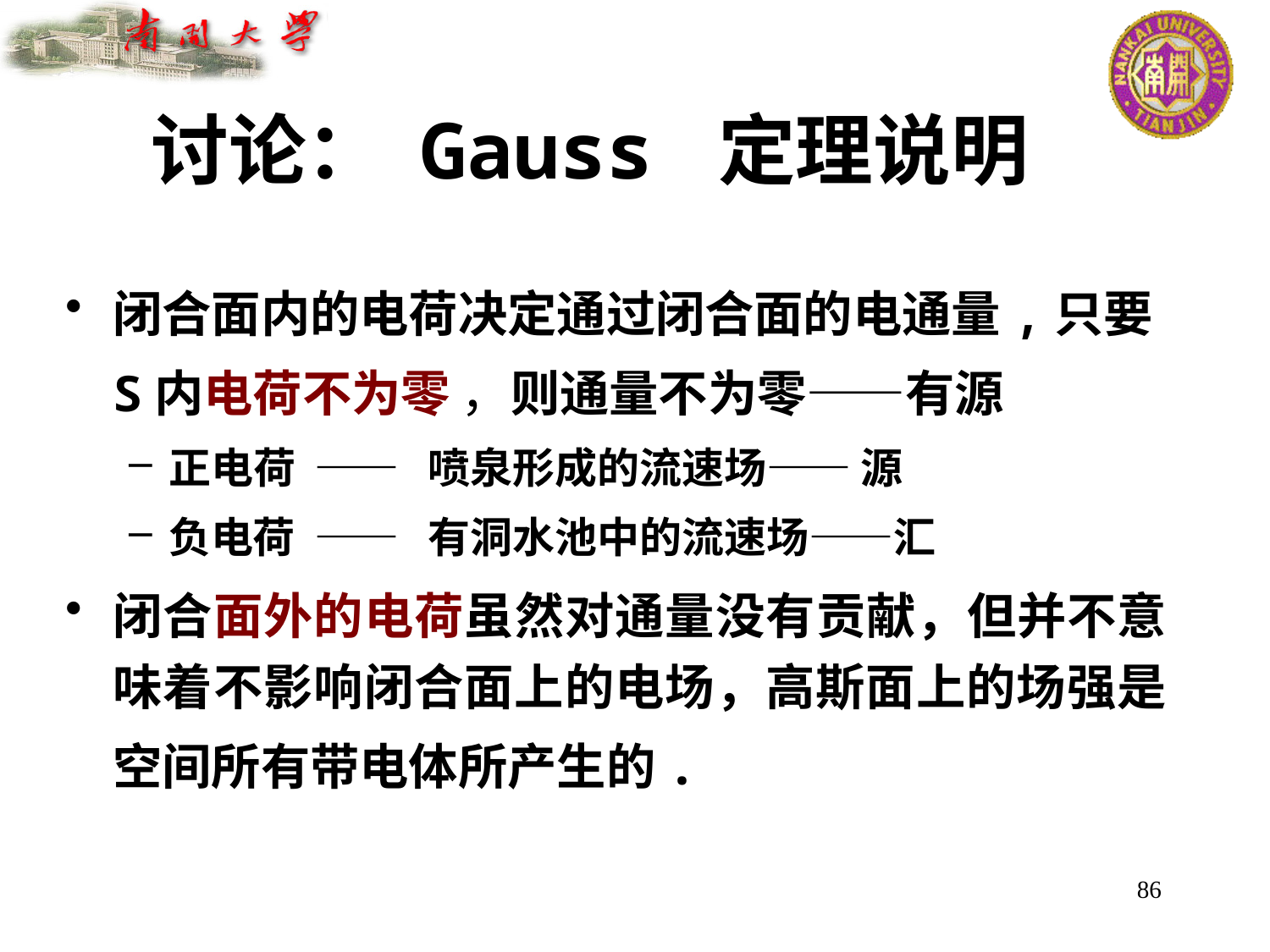

讨论： Gauss 定理说明
闭合面内的电荷决定通过闭合面的电通量,只要 S内电荷不为零 ，则通量不为零——有源
正电荷  ——   喷泉形成的流速场—— 源
负电荷  ——   有洞水池中的流速场——汇
闭合面外的电荷虽然对通量没有贡献，但并不意味着不影响闭合面上的电场，高斯面上的场强是空间所有带电体所产生的.

86